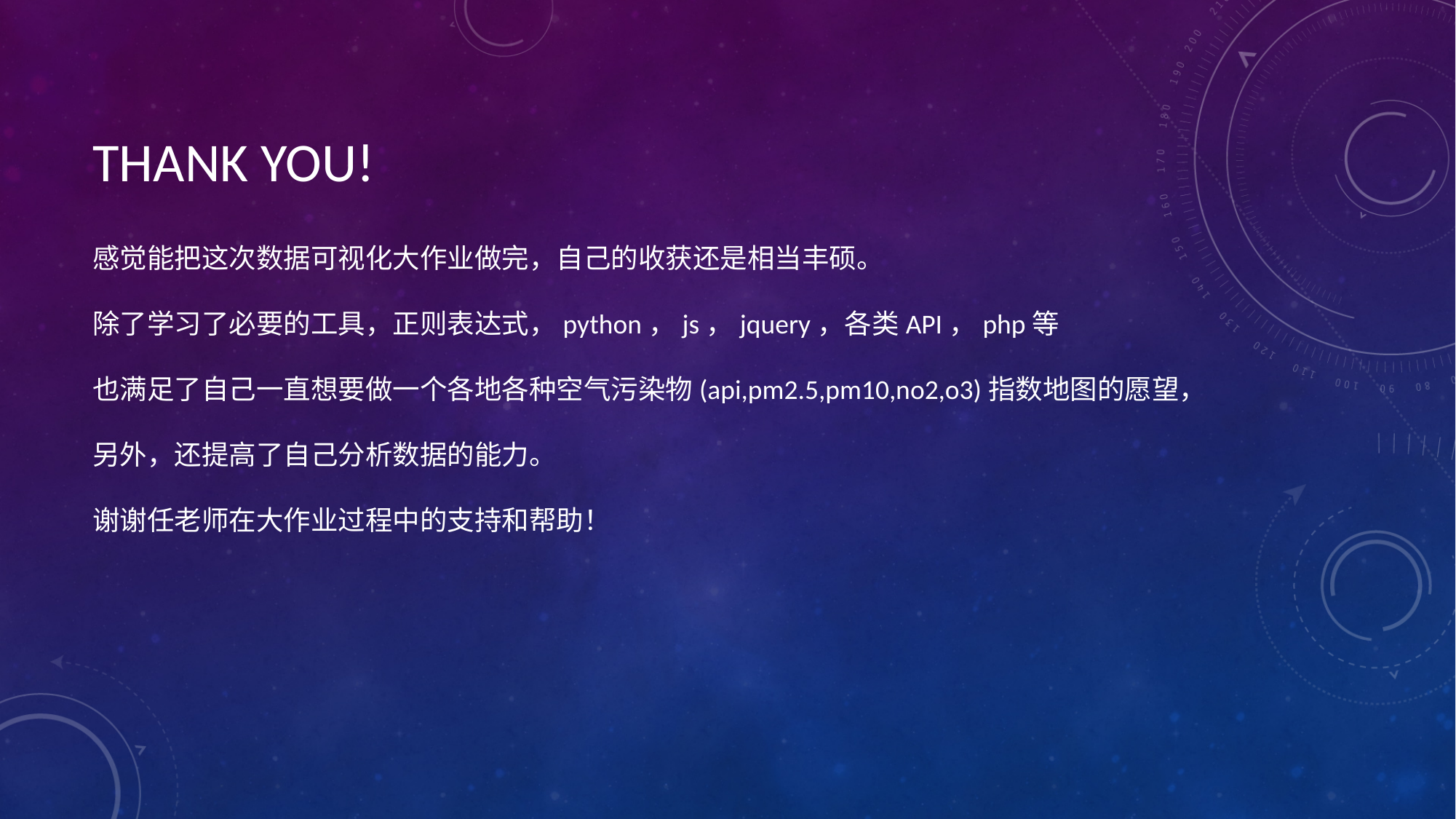

# Thank you!
感觉能把这次数据可视化大作业做完，自己的收获还是相当丰硕。

除了学习了必要的工具，正则表达式，python，js，jquery，各类API，php等

也满足了自己一直想要做一个各地各种空气污染物(api,pm2.5,pm10,no2,o3)指数地图的愿望，

另外，还提高了自己分析数据的能力。

谢谢任老师在大作业过程中的支持和帮助！